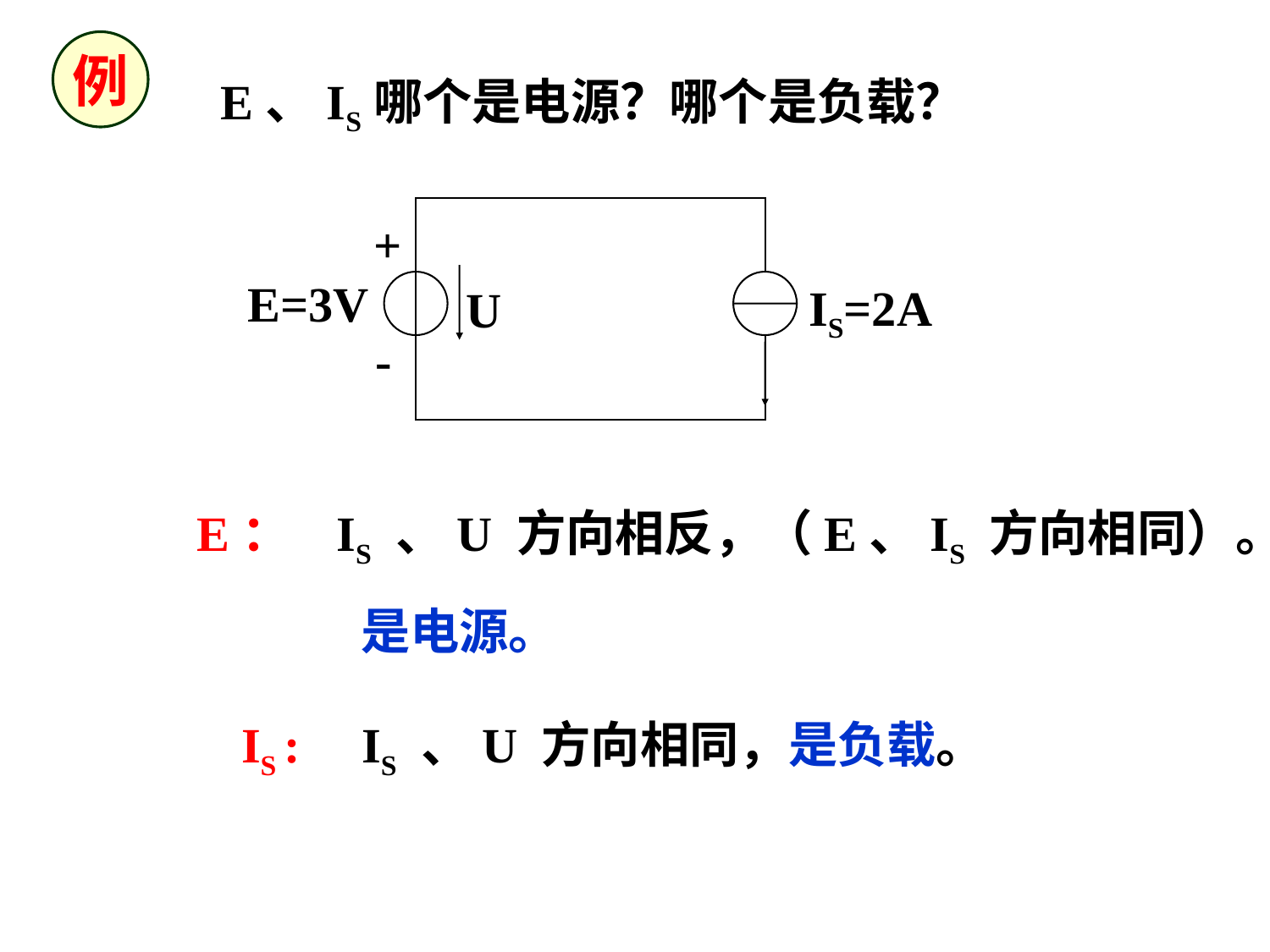

例
E、IS哪个是电源？哪个是负载？

+

E=3V
IS=2A

 U

-

E：   IS 、U 方向相反，（E、IS 方向相同）。
是电源。
IS :     IS 、U 方向相同，是负载。